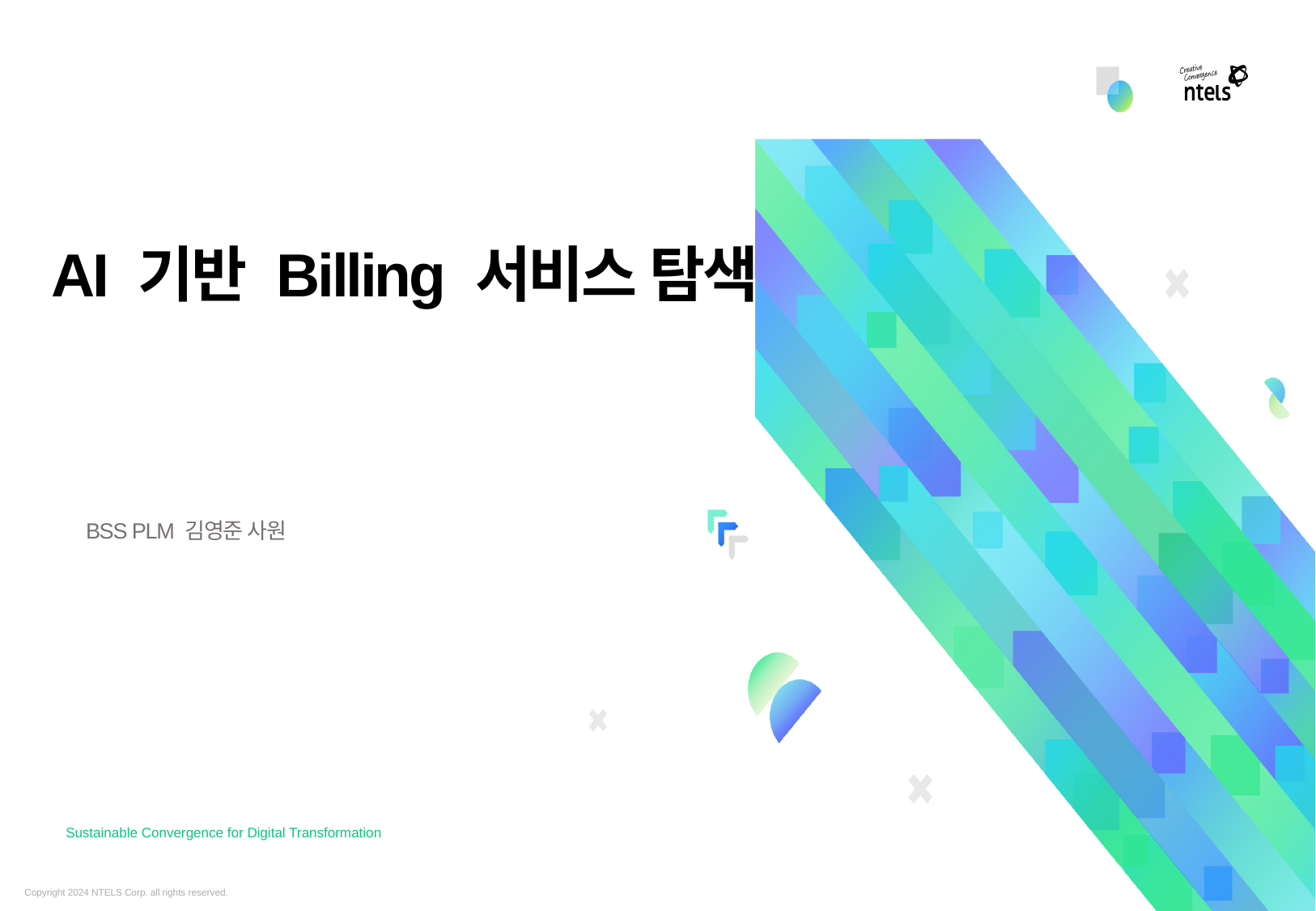

AI 기반 Billing 서비스 탐색
BSS PLM 김영준 사원